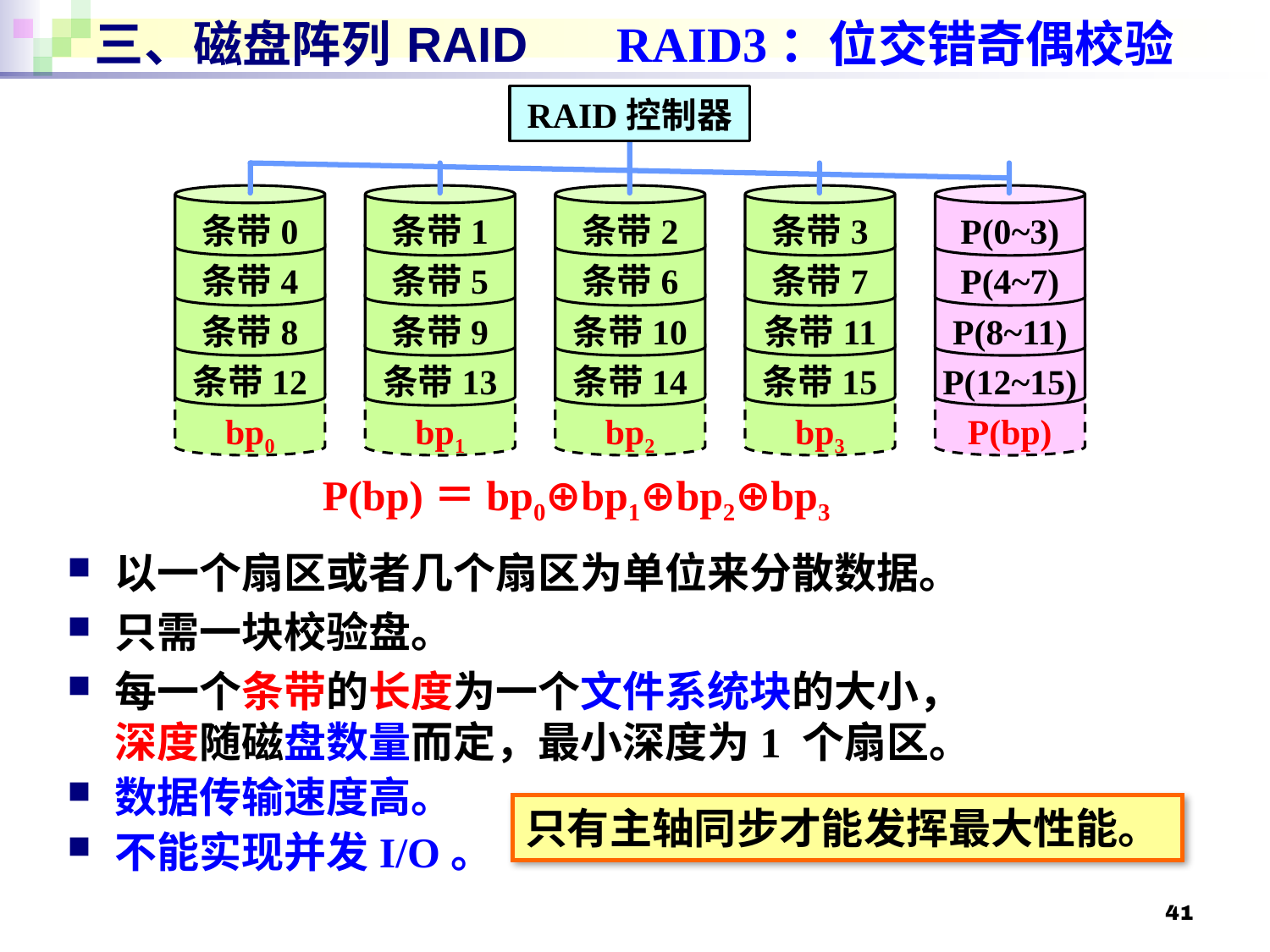

# 三、磁盘阵列 RAID
RAID3：位交错奇偶校验
RAID控制器

条带0
条带1
条带2
条带3
P(0~3)
条带4
条带5
条带6
条带7
P(4~7)
条带8
条带9
条带10
条带11
P(8~11)
条带12
条带13
条带14
条带15
P(12~15)
bp0
bp1
bp2
bp3
P(bp)
P(bp)＝bp0⊕bp1⊕bp2⊕bp3
以一个扇区或者几个扇区为单位来分散数据。
只需一块校验盘。
每一个条带的长度为一个文件系统块的大小，
深度随磁盘数量而定，最小深度为1 个扇区。
数据传输速度高。
不能实现并发I/O。
只有主轴同步才能发挥最大性能。
41